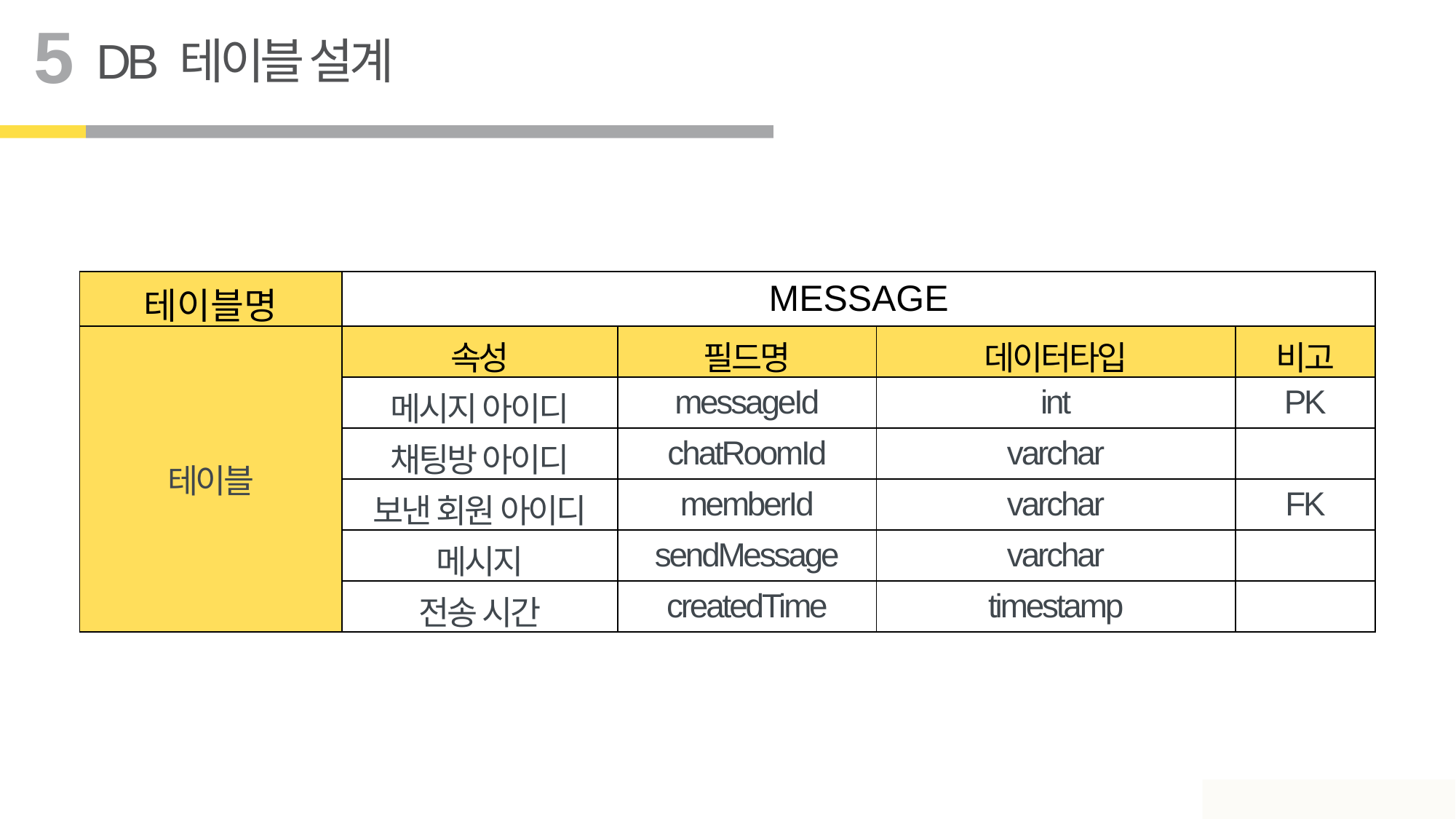

5
DB 테이블 설계

| 테이블명 | MESSAGE |  |  |  |
| --- | --- | --- | --- | --- |
| 테이블 | 속성 | 필드명 | 데이터타입 | 비고 |
| 내용 입력 | 메시지 아이디 | messageId | int | PK |
|  | 채팅방 아이디 | chatRoomId | varchar |  |
|  | 보낸 회원 아이디 | memberId | varchar | FK |
| 강조 | 메시지 | sendMessage | varchar |  |
| 내용 입력 | 전송 시간 | createdTime | timestamp |  |